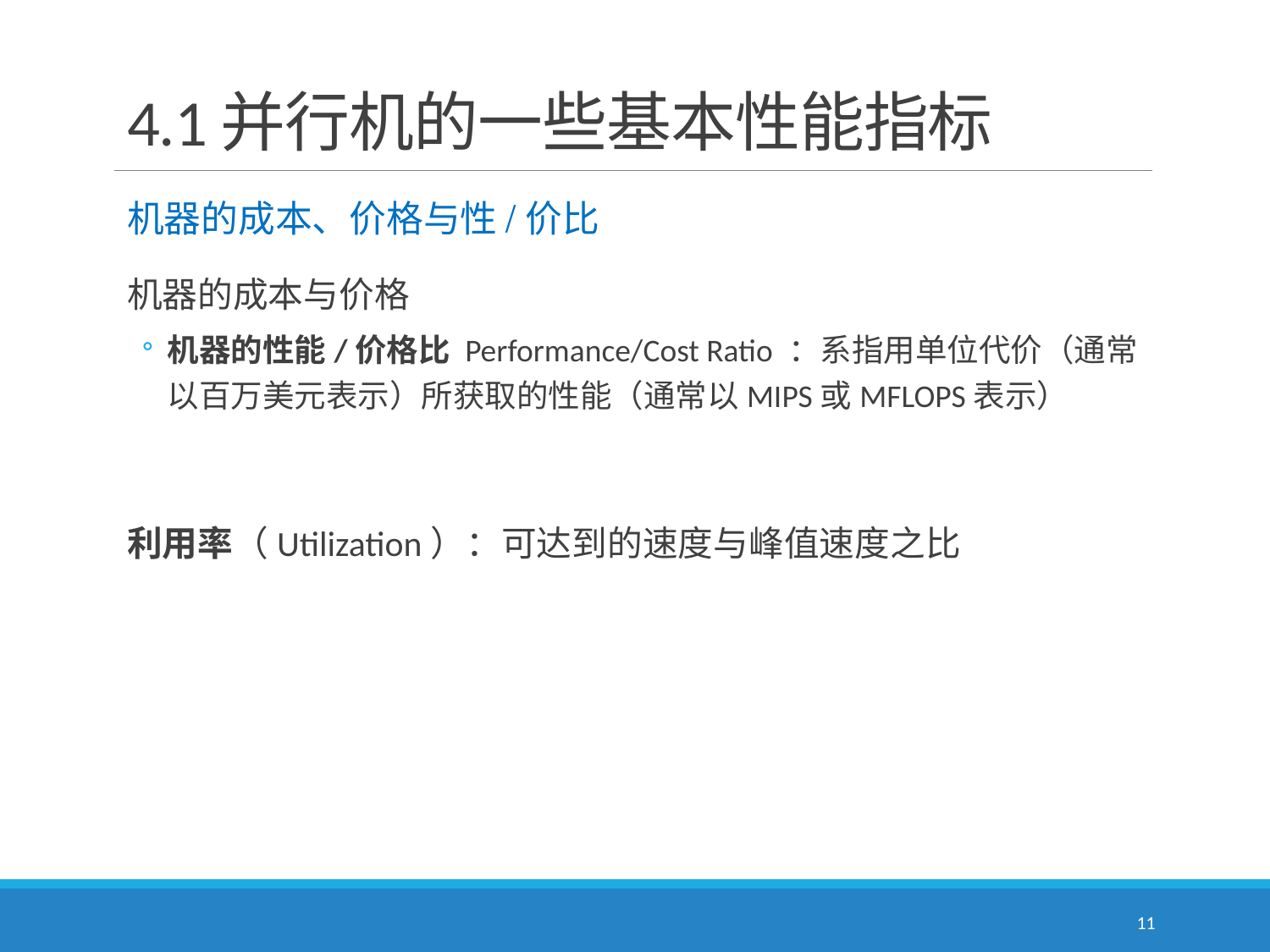

# 4.1并行机的一些基本性能指标
机器的成本、价格与性/价比
机器的成本与价格
机器的性能/价格比 Performance/Cost Ratio ：系指用单位代价（通常以百万美元表示）所获取的性能（通常以MIPS或MFLOPS表示）

利用率（Utilization）：可达到的速度与峰值速度之比

11